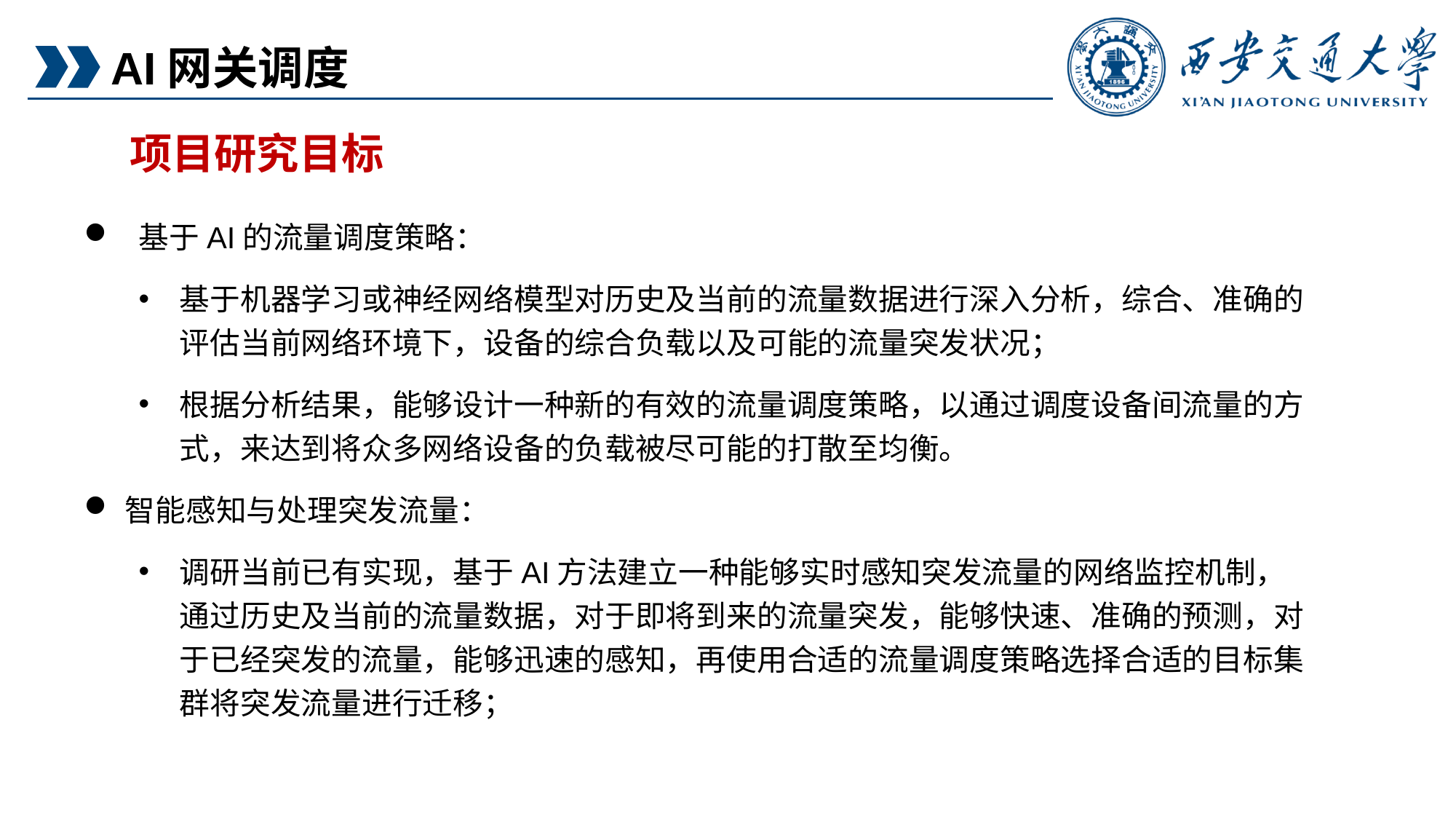

AI网关调度

项目研究目标
基于AI的流量调度策略：
基于机器学习或神经网络模型对历史及当前的流量数据进行深入分析，综合、准确的评估当前网络环境下，设备的综合负载以及可能的流量突发状况；
根据分析结果，能够设计一种新的有效的流量调度策略，以通过调度设备间流量的方式，来达到将众多网络设备的负载被尽可能的打散至均衡。
智能感知与处理突发流量：
调研当前已有实现，基于AI方法建立一种能够实时感知突发流量的网络监控机制，通过历史及当前的流量数据，对于即将到来的流量突发，能够快速、准确的预测，对于已经突发的流量，能够迅速的感知，再使用合适的流量调度策略选择合适的目标集群将突发流量进行迁移；